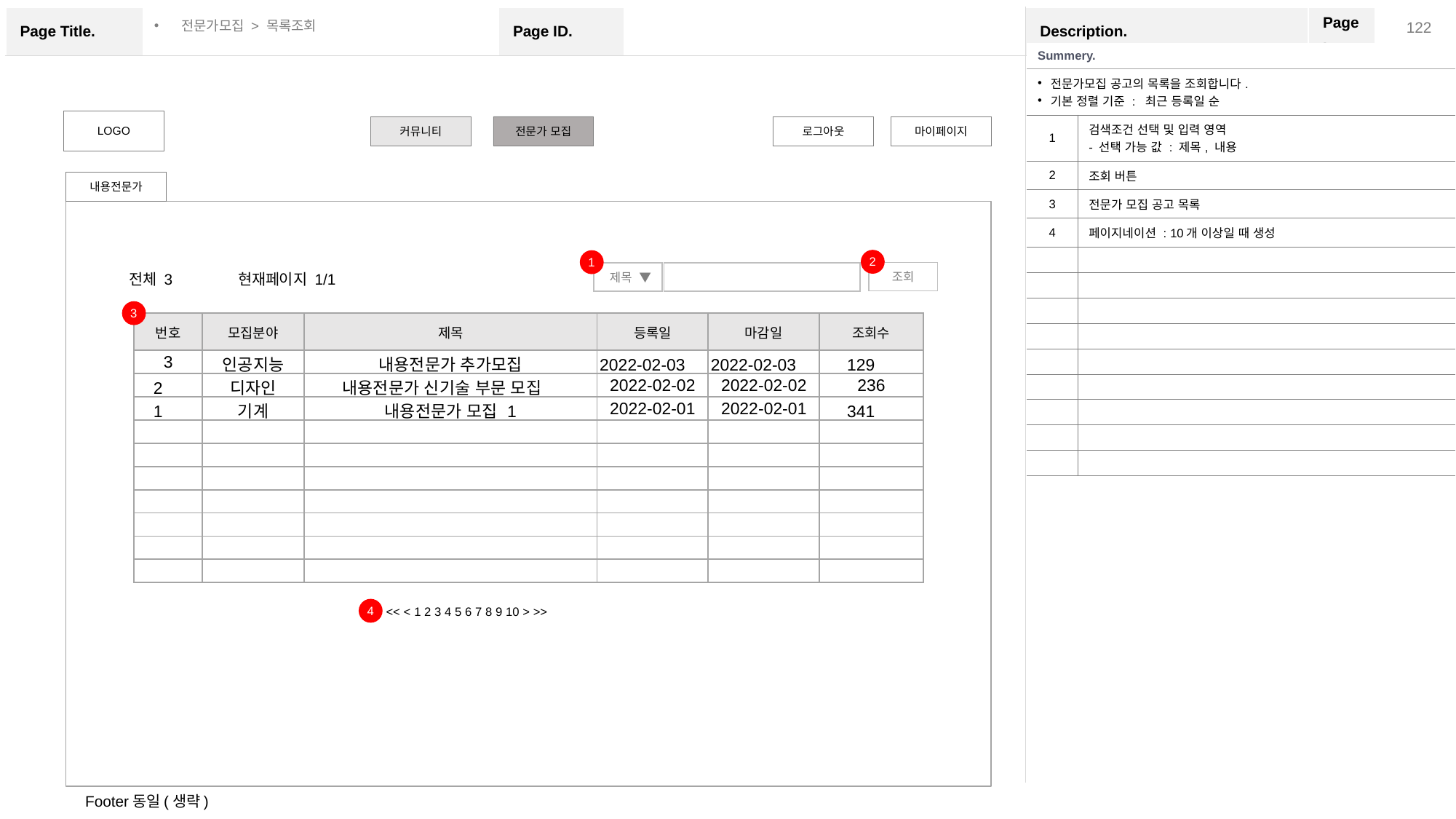

전문가모집 > 목록조회

| Summery. |  |
| --- | --- |
| 전문가모집 공고의 목록을 조회합니다. 기본 정렬 기준 : 최근 등록일 순 |  |
| 1 | 검색조건 선택 및 입력 영역 - 선택 가능 값 : 제목, 내용 |
| 2 | 조회 버튼 |
| 3 | 전문가 모집 공고 목록 |
| 4 | 페이지네이션 : 10개 이상일 때 생성 |
|  |  |
|  |  |
|  |  |
|  |  |
|  |  |
|  |  |
|  |  |
|  |  |
|  |  |
LOGO
커뮤니티
전문가 모집
로그아웃
마이페이지
내용전문가

2

1

조회
제목  ▼

전체 3	현재페이지 1/1
3

| 번호 | 모집분야 | 제목 | 등록일 | 마감일 | 조회수 |
| --- | --- | --- | --- | --- | --- |
| 3 | 인공지능 | 내용전문가 추가모집 | 2022-02-03 | 2022-02-03 | 129 |
| 2 | 디자인 | 내용전문가 신기술 부문 모집 | 2022-02-02 | 2022-02-02 | 236 |
| 1 | 기계 | 내용전문가 모집 1 | 2022-02-01 | 2022-02-01 | 341 |
|  |  |  |  |  |  |
|  |  |  |  |  |  |
|  |  |  |  |  |  |
|  |  |  |  |  |  |
|  |  |  |  |  |  |
|  |  |  |  |  |  |
|  |  |  |  |  |  |
4

<< < 1 2 3 4 5 6 7 8 9 10 > >>
Footer동일(생략)